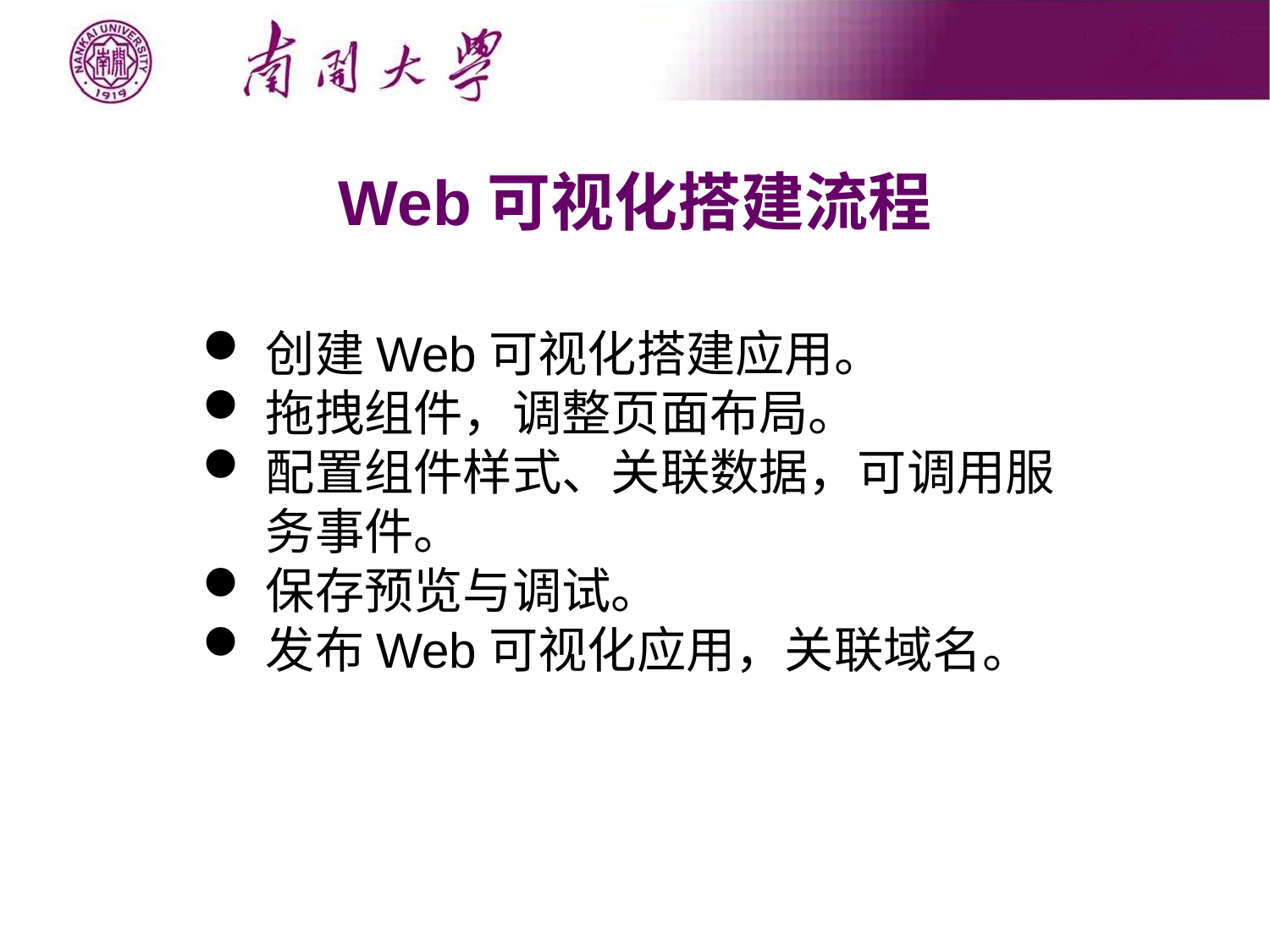

Web可视化搭建流程
创建Web可视化搭建应用。
拖拽组件，调整页面布局。
配置组件样式、关联数据，可调用服务事件。
保存预览与调试。
发布Web可视化应用，关联域名。